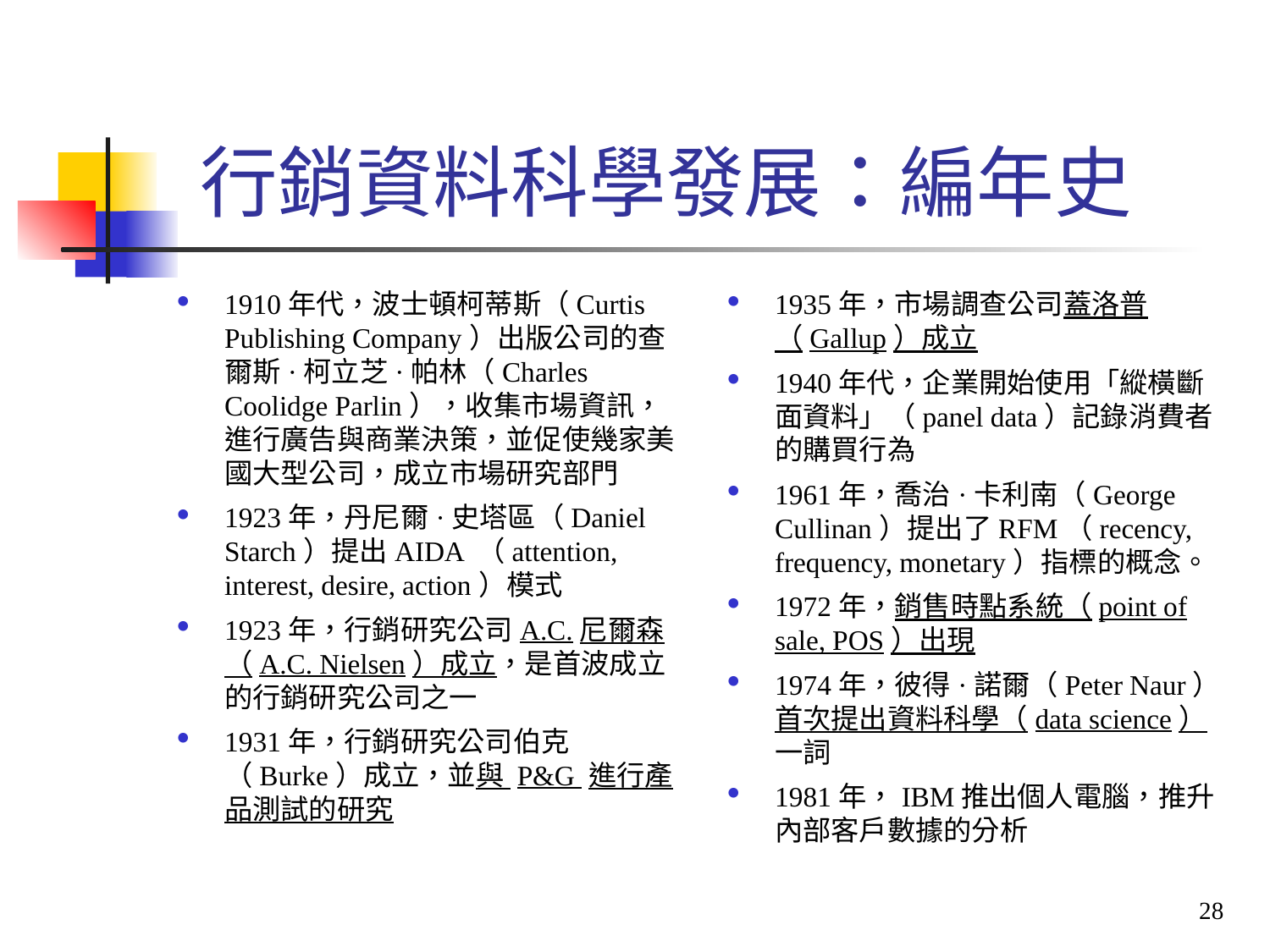

行銷資料科學發展：編年史
1910年代，波士頓柯蒂斯（Curtis Publishing Company）出版公司的查爾斯·柯立芝·帕林（Charles Coolidge Parlin），收集市場資訊，進行廣告與商業決策，並促使幾家美國大型公司，成立市場研究部門
1923年，丹尼爾·史塔區（Daniel Starch）提出AIDA （attention, interest, desire, action）模式
1923年，行銷研究公司A.C.尼爾森（A.C. Nielsen）成立，是首波成立的行銷研究公司之一
1931年，行銷研究公司伯克（Burke）成立，並與 P&G 進行產品測試的研究
1935年，市場調查公司蓋洛普（Gallup）成立
1940年代，企業開始使用「縱橫斷面資料」（panel data）記錄消費者的購買行為
1961年，喬治·卡利南（George Cullinan）提出了RFM（recency, frequency, monetary）指標的概念。
1972年，銷售時點系統（point of sale, POS）出現
1974年，彼得·諾爾（Peter Naur）首次提出資料科學（data science）一詞
1981年，IBM推出個人電腦，推升內部客戶數據的分析